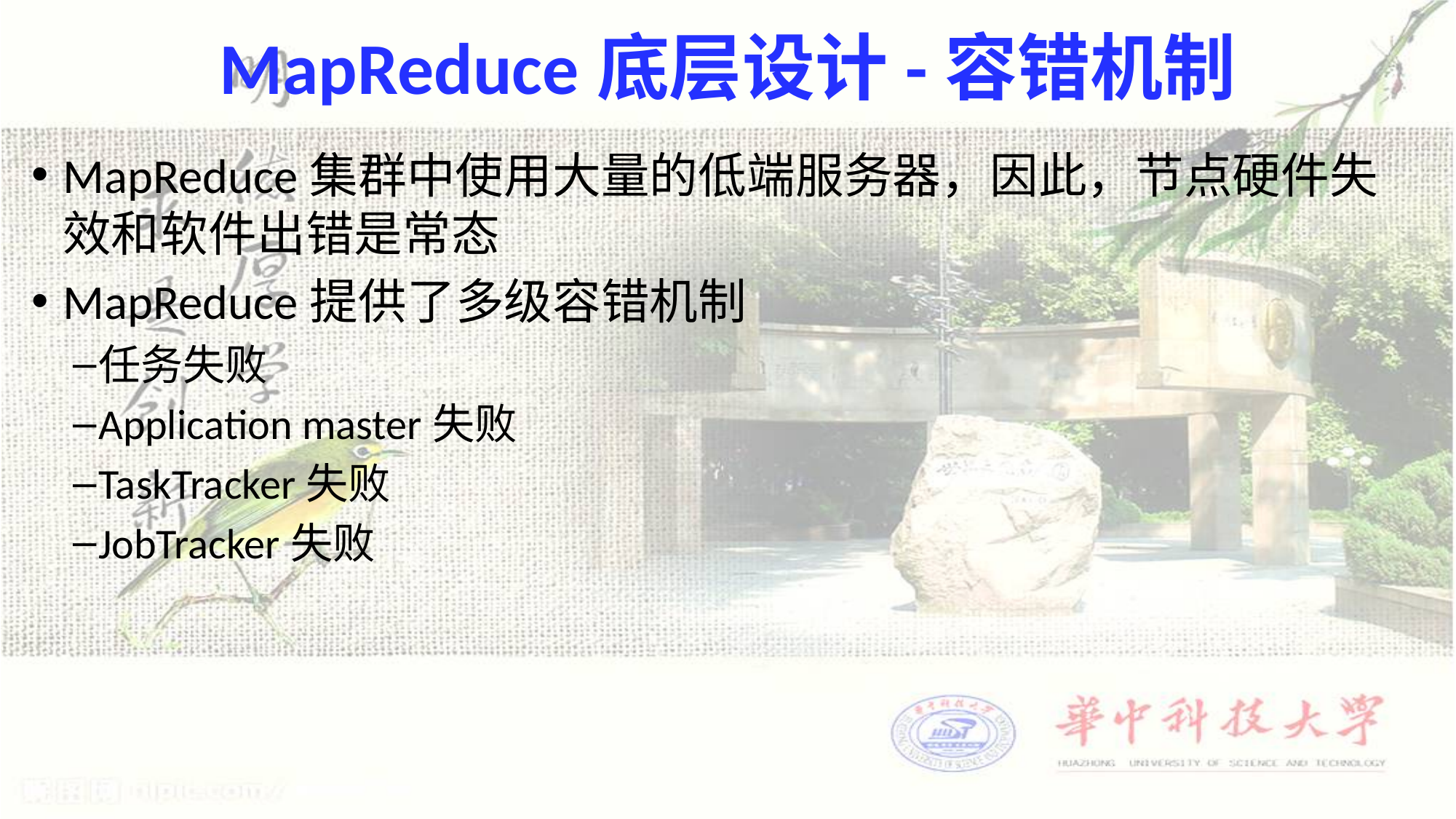

# MapReduce底层设计-容错机制
MapReduce集群中使用大量的低端服务器，因此，节点硬件失效和软件出错是常态
MapReduce提供了多级容错机制
任务失败
Application master失败
TaskTracker失败
JobTracker失败